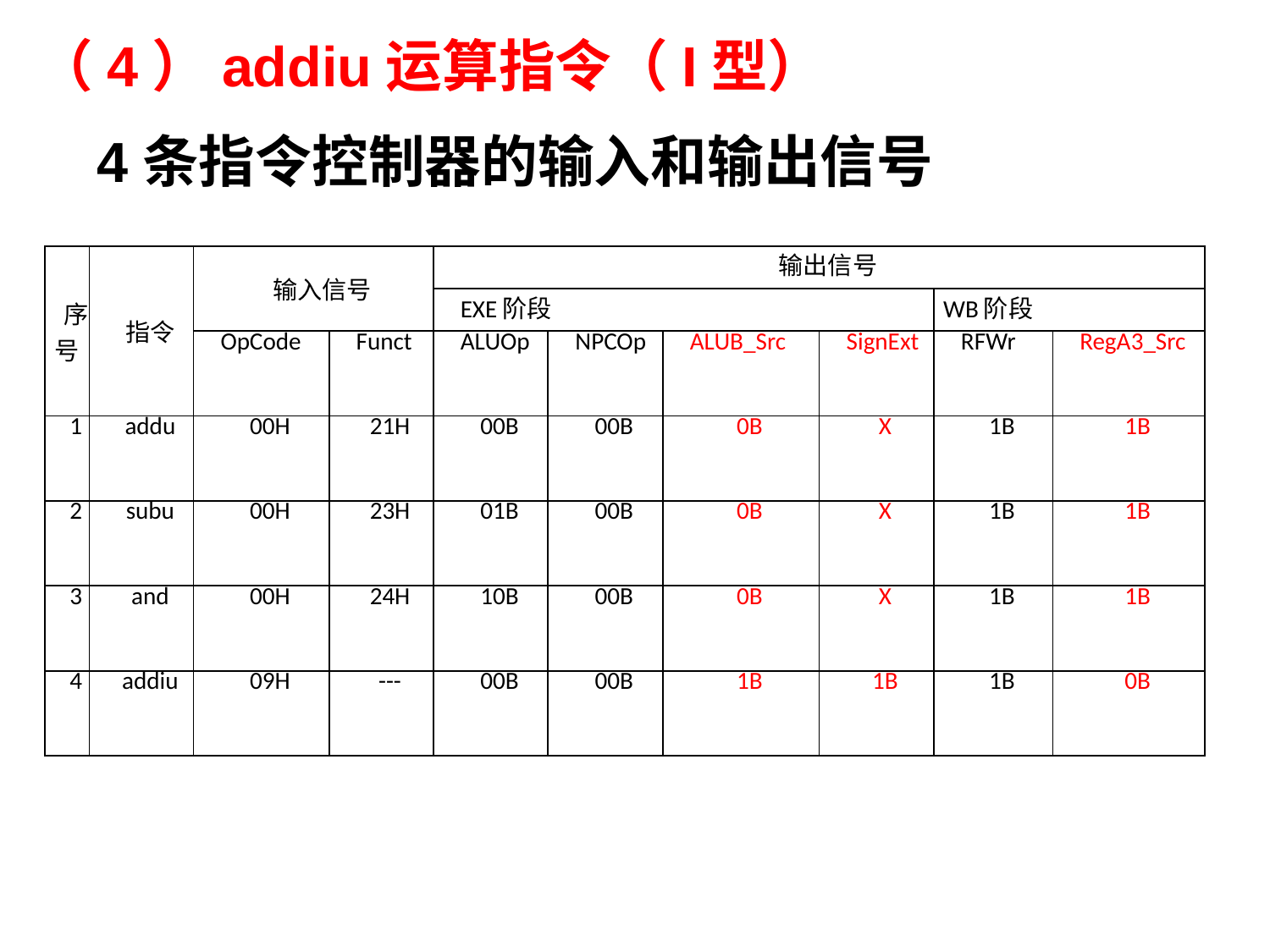

# （4）addiu运算指令（I型）
4条指令控制器的输入和输出信号
| 序号 | 指令 | 输入信号 |  | 输出信号 |  |  |  |  |  |
| --- | --- | --- | --- | --- | --- | --- | --- | --- | --- |
|  |  |  |  | EXE阶段 |  |  |  | WB阶段 |  |
|  |  | OpCode | Funct | ALUOp | NPCOp | ALUB\_Src | SignExt | RFWr | RegA3\_Src |
| 1 | addu | 00H | 21H | 00B | 00B | 0B | X | 1B | 1B |
| 2 | subu | 00H | 23H | 01B | 00B | 0B | X | 1B | 1B |
| 3 | and | 00H | 24H | 10B | 00B | 0B | X | 1B | 1B |
| 4 | addiu | 09H | --- | 00B | 00B | 1B | 1B | 1B | 0B |